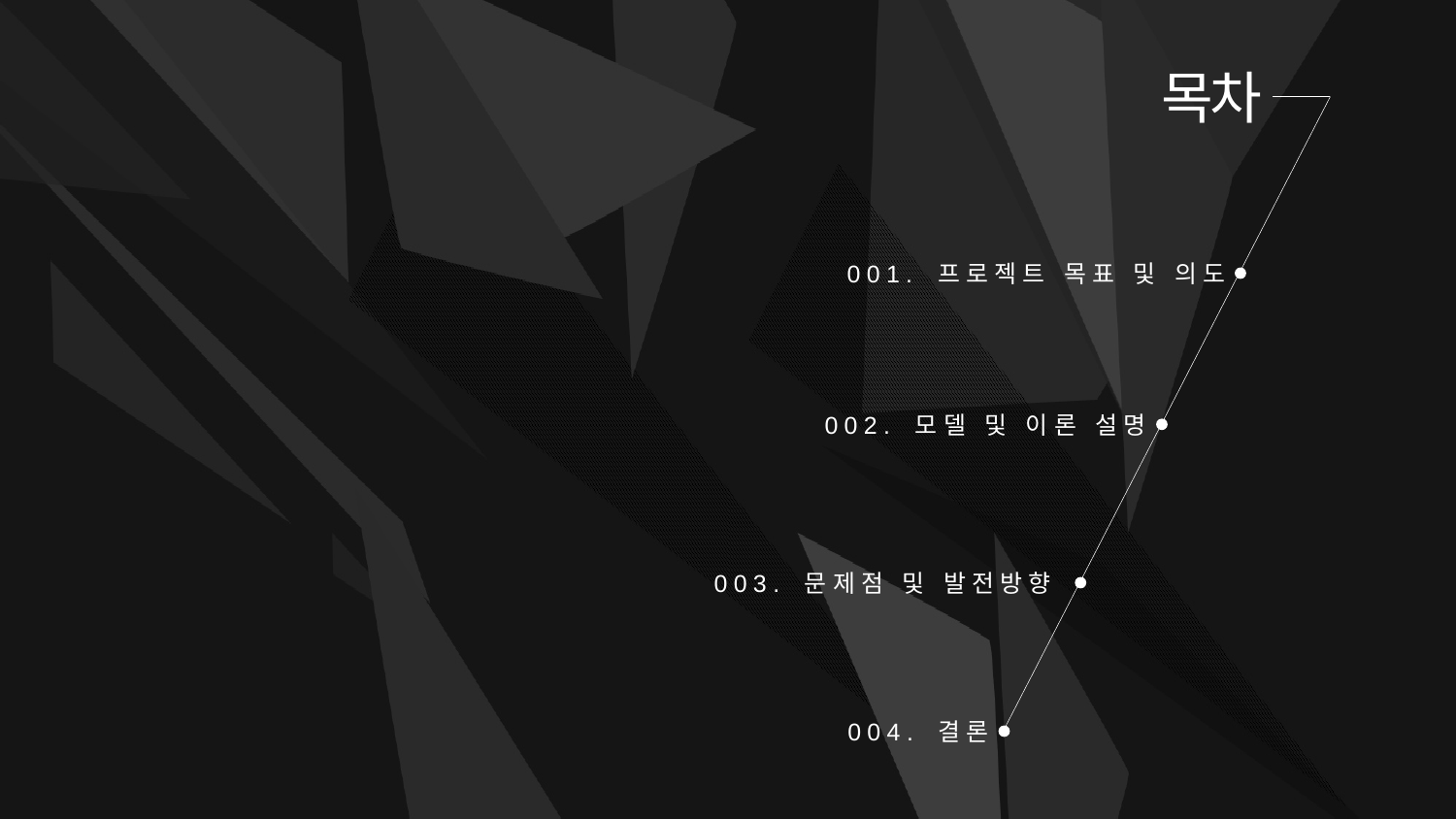

목차
001. 프로젝트 목표 및 의도

002. 모델 및 이론 설명

003. 문제점 및 발전방향

004. 결론